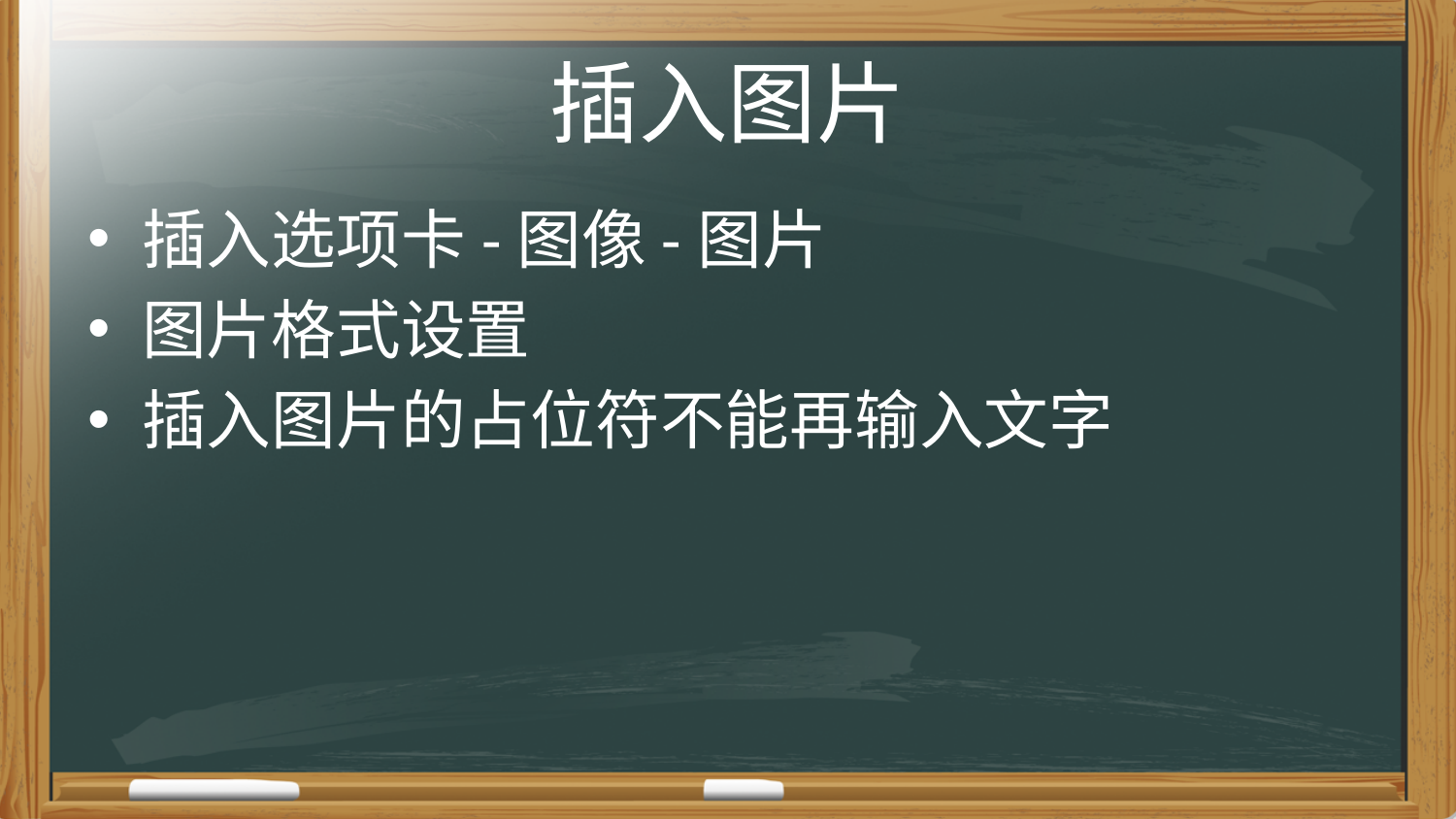

# 插入图片
插入选项卡-图像-图片
图片格式设置
插入图片的占位符不能再输入文字